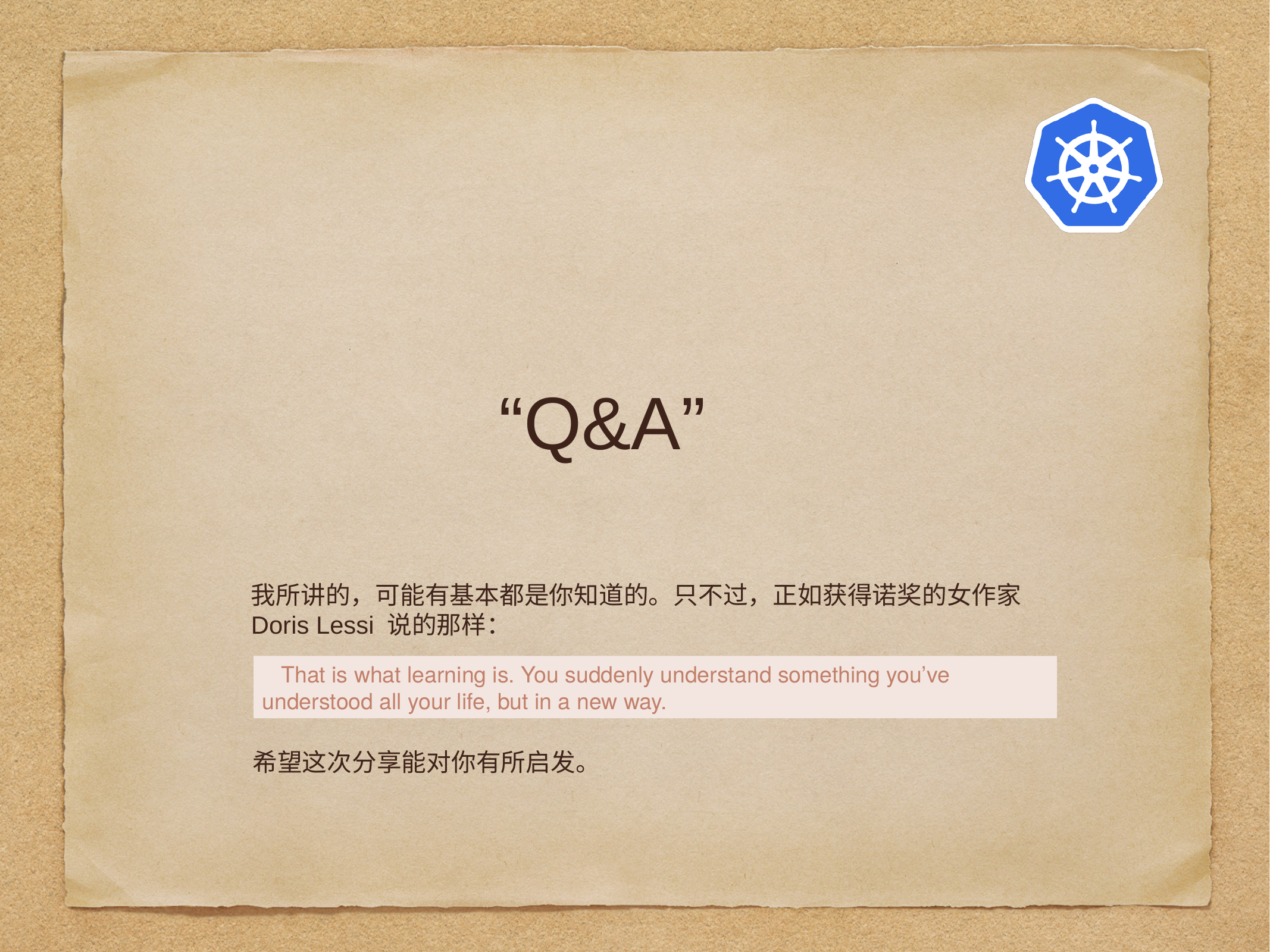

# “Q&A”
我所讲的，可能有基本都是你知道的。只不过，正如获得诺奖的女作家 Doris Lessi 说的那样：
   That is what learning is. You suddenly understand something you’ve understood all your life, but in a new way.
希望这次分享能对你有所启发。